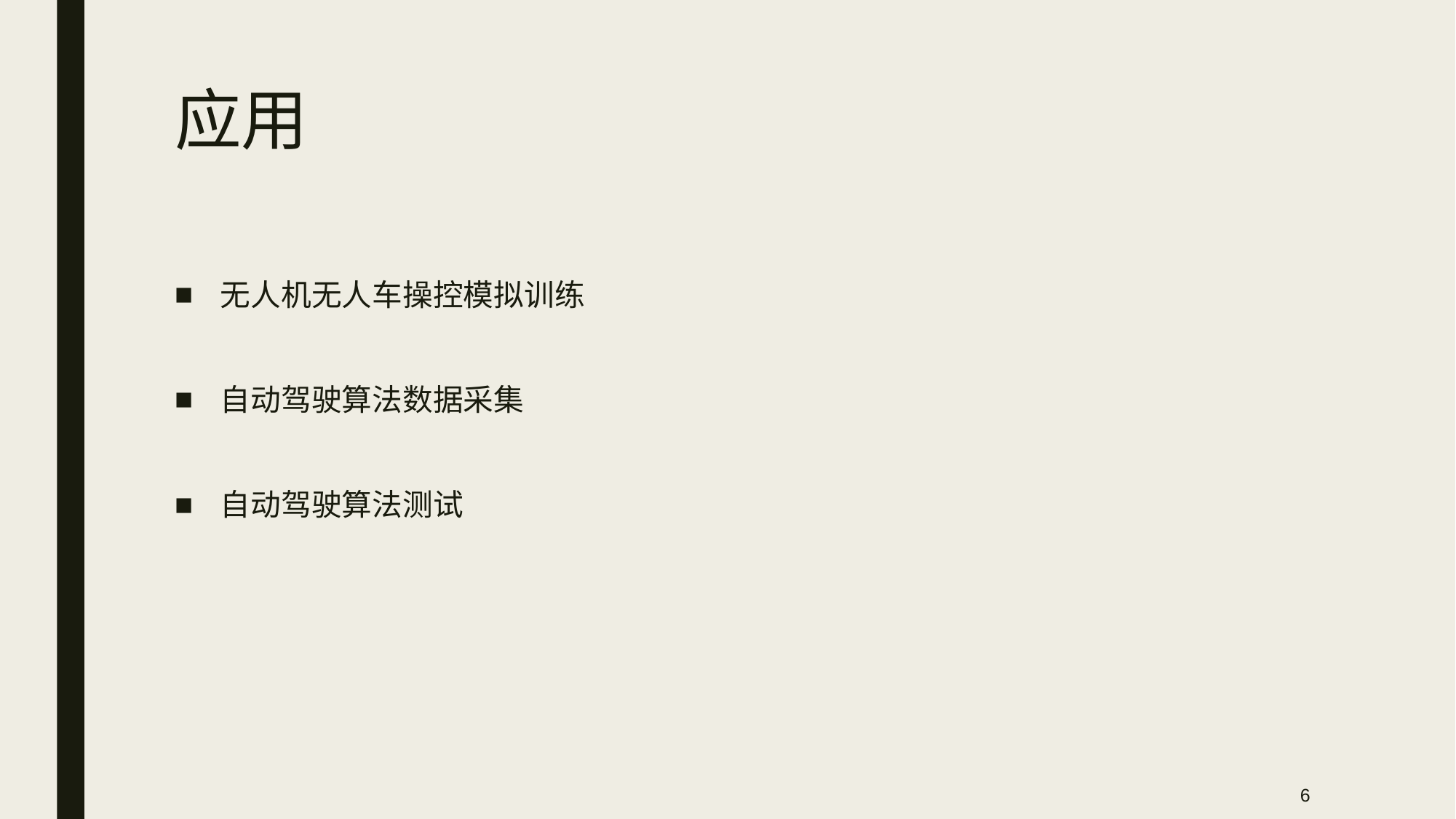

# 应用
无人机无人车操控模拟训练

自动驾驶算法数据采集

自动驾驶算法测试
6